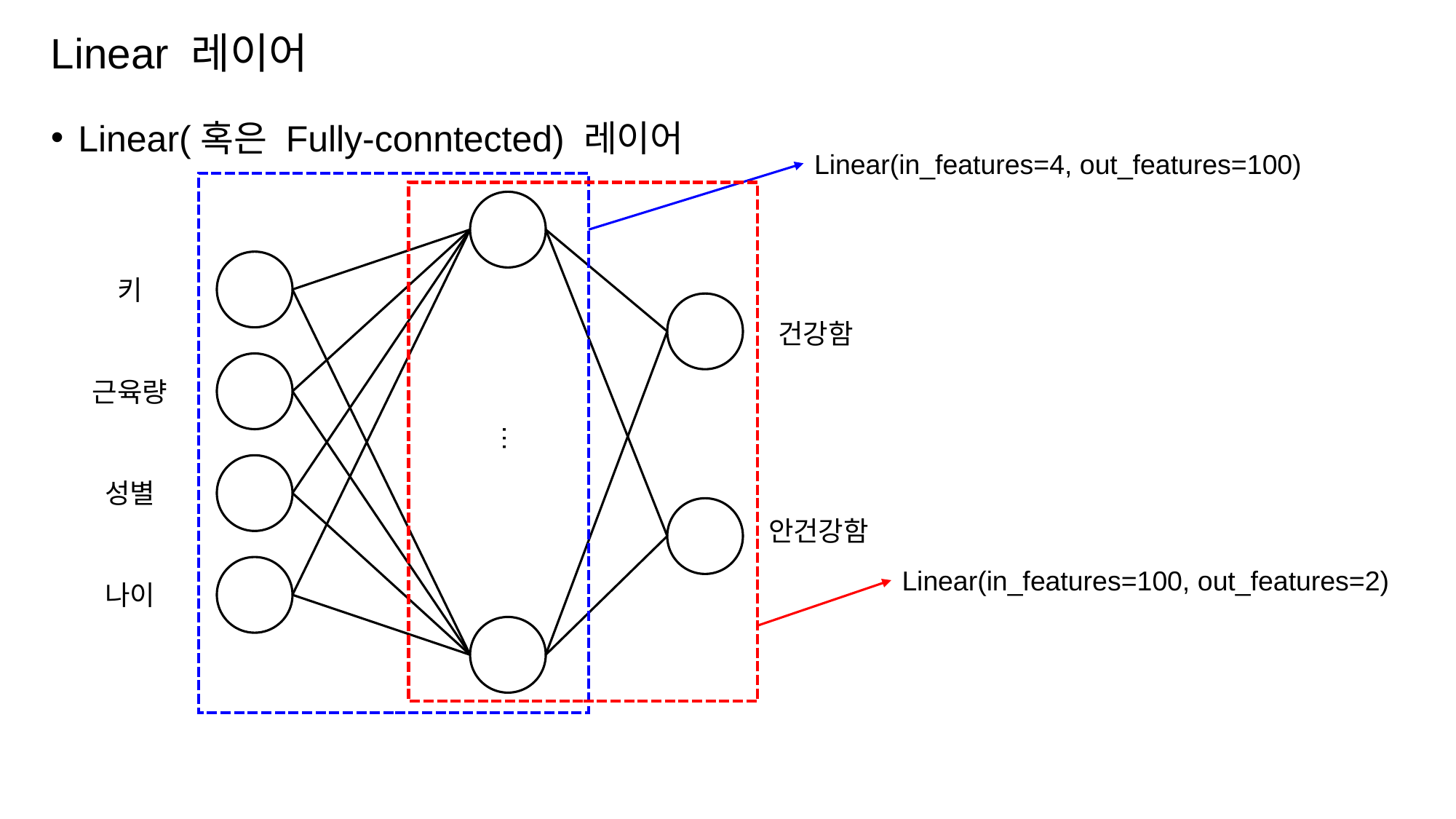

# Linear 레이어
Linear(혹은 Fully-conntected) 레이어

Linear(in_features=4, out_features=100)

키

건강함

근육량
…

성별

안건강함

Linear(in_features=100, out_features=2)
나이